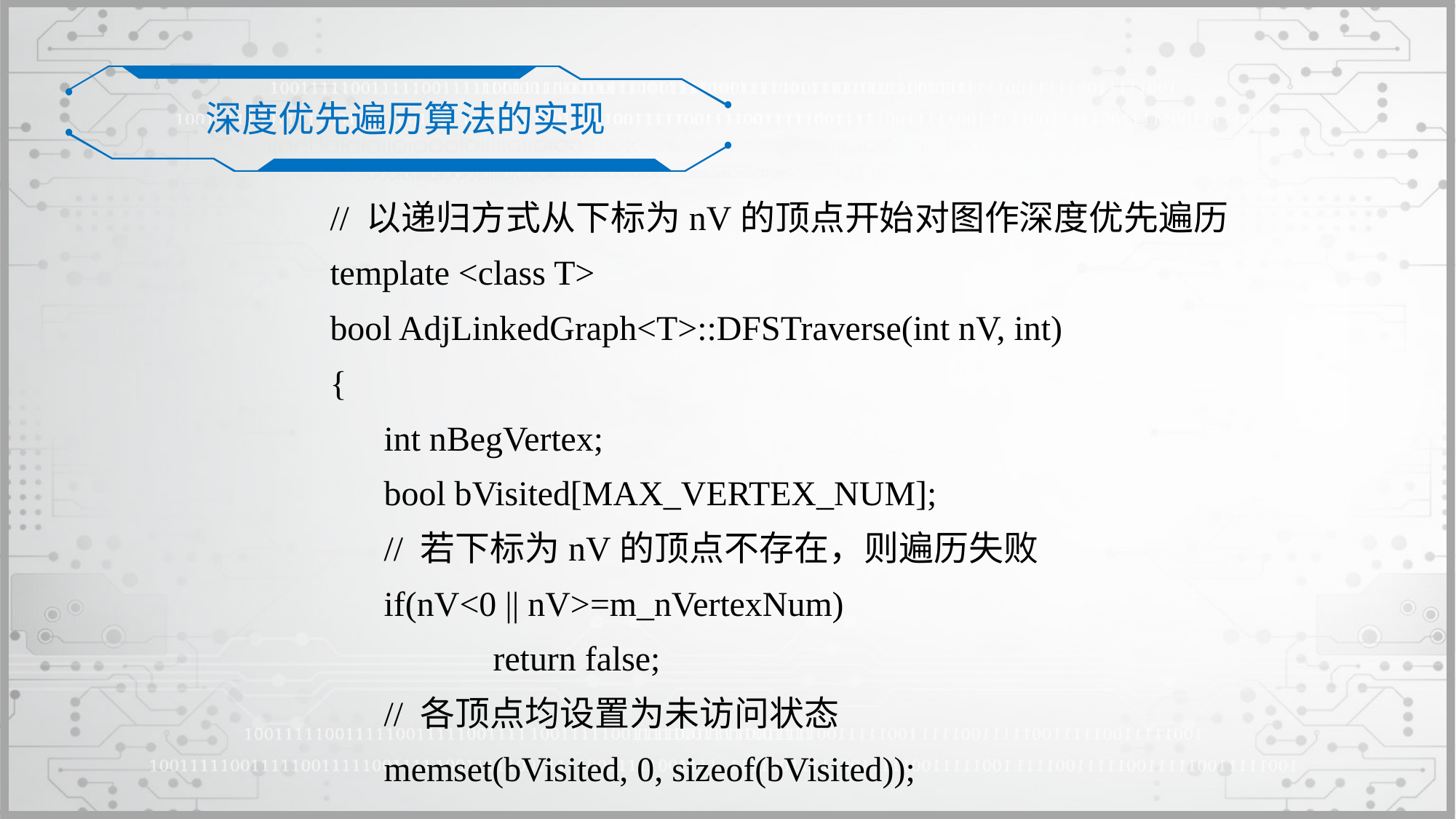

深度优先遍历算法的实现
// 以递归方式从下标为nV的顶点开始对图作深度优先遍历
template <class T>
bool AdjLinkedGraph<T>::DFSTraverse(int nV, int)
{
	int nBegVertex;
	bool bVisited[MAX_VERTEX_NUM];
	// 若下标为nV的顶点不存在，则遍历失败
	if(nV<0 || nV>=m_nVertexNum)
		return false;
	// 各顶点均设置为未访问状态
	memset(bVisited, 0, sizeof(bVisited));